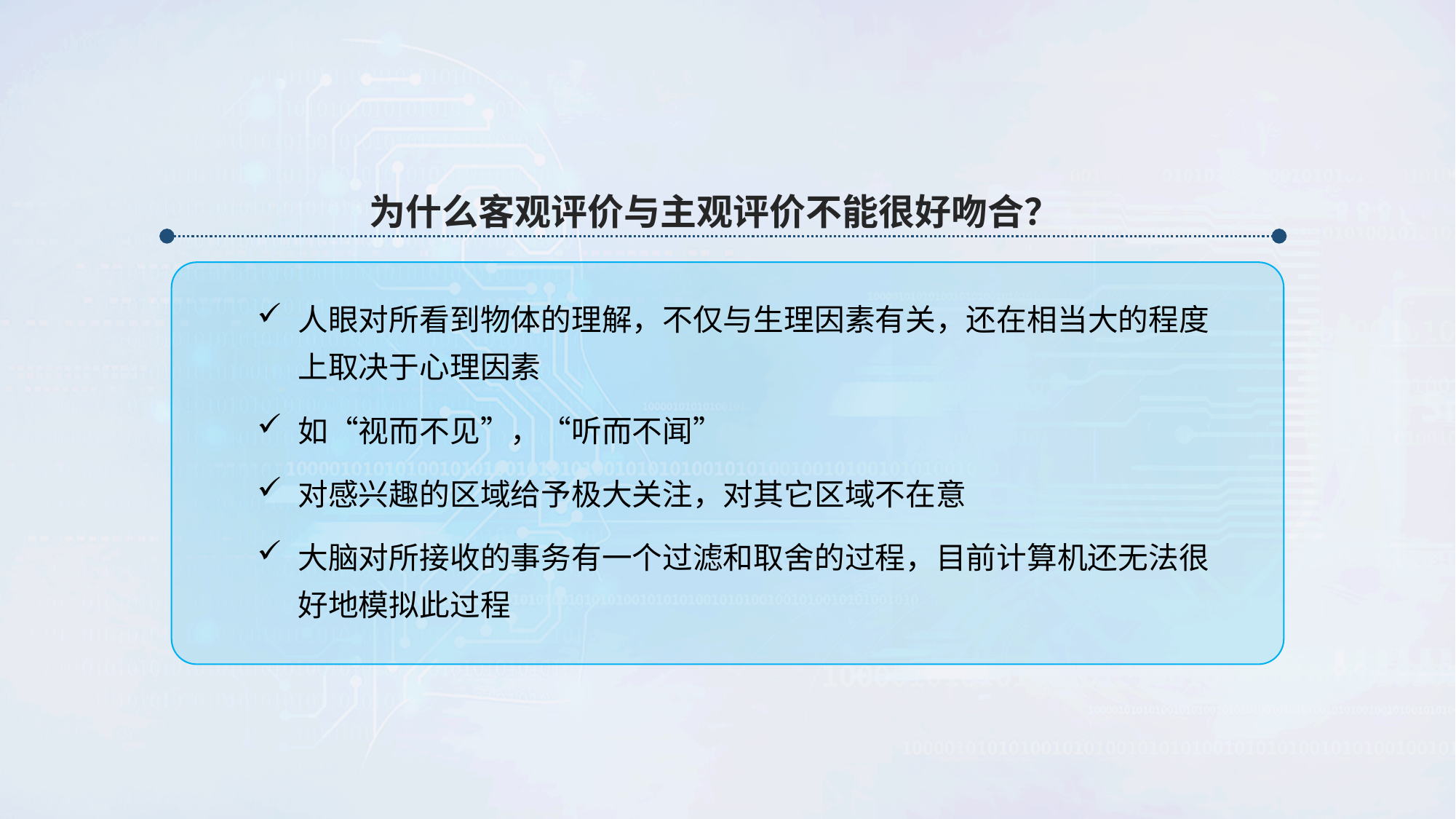

为什么客观评价与主观评价不能很好吻合？

人眼对所看到物体的理解，不仅与生理因素有关，还在相当大的程度上取决于心理因素
如“视而不见”，“听而不闻”
对感兴趣的区域给予极大关注，对其它区域不在意
大脑对所接收的事务有一个过滤和取舍的过程，目前计算机还无法很好地模拟此过程